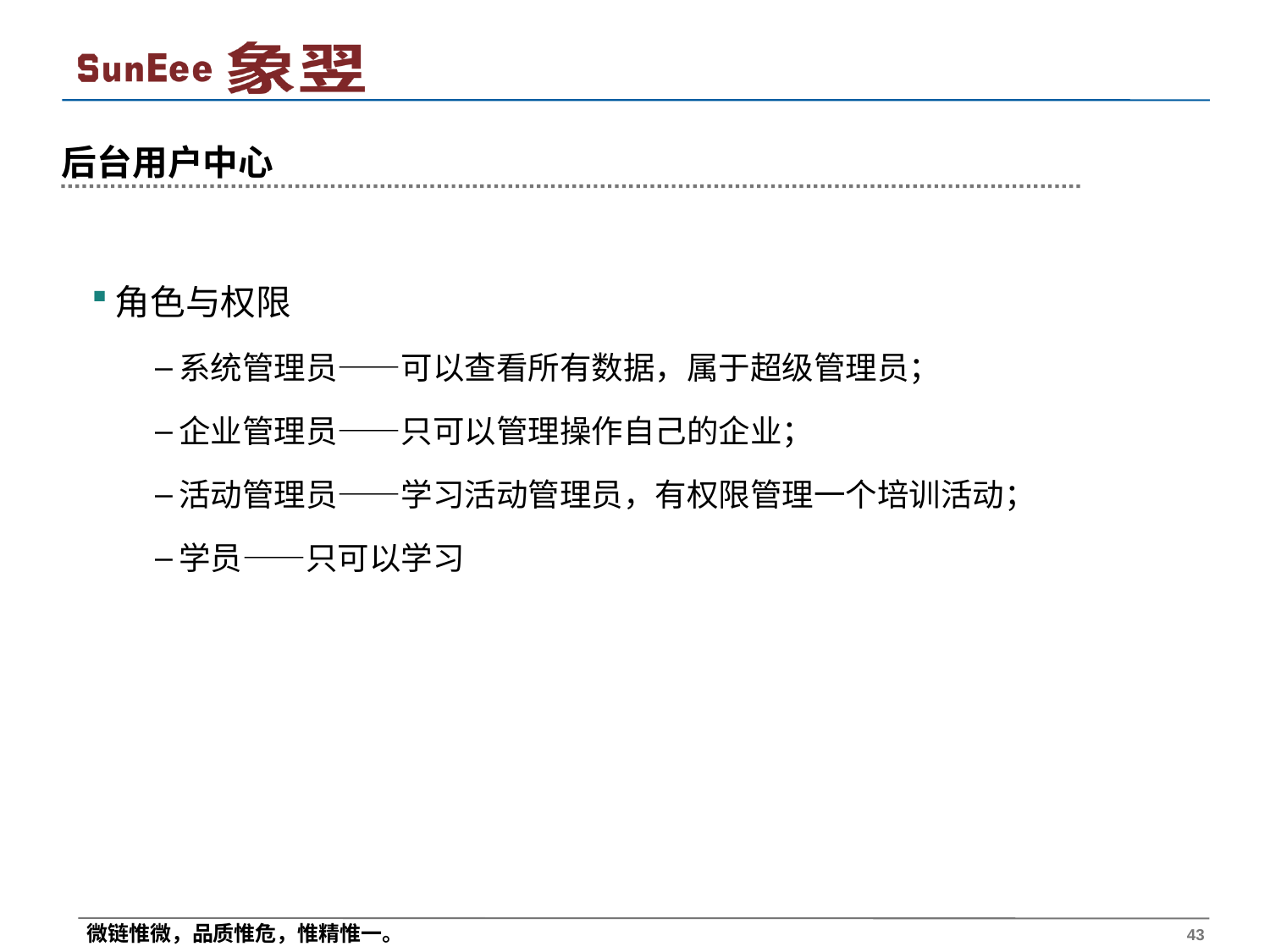

# 后台用户中心
角色与权限
系统管理员——可以查看所有数据，属于超级管理员；
企业管理员——只可以管理操作自己的企业；
活动管理员——学习活动管理员，有权限管理一个培训活动；
学员——只可以学习

 43